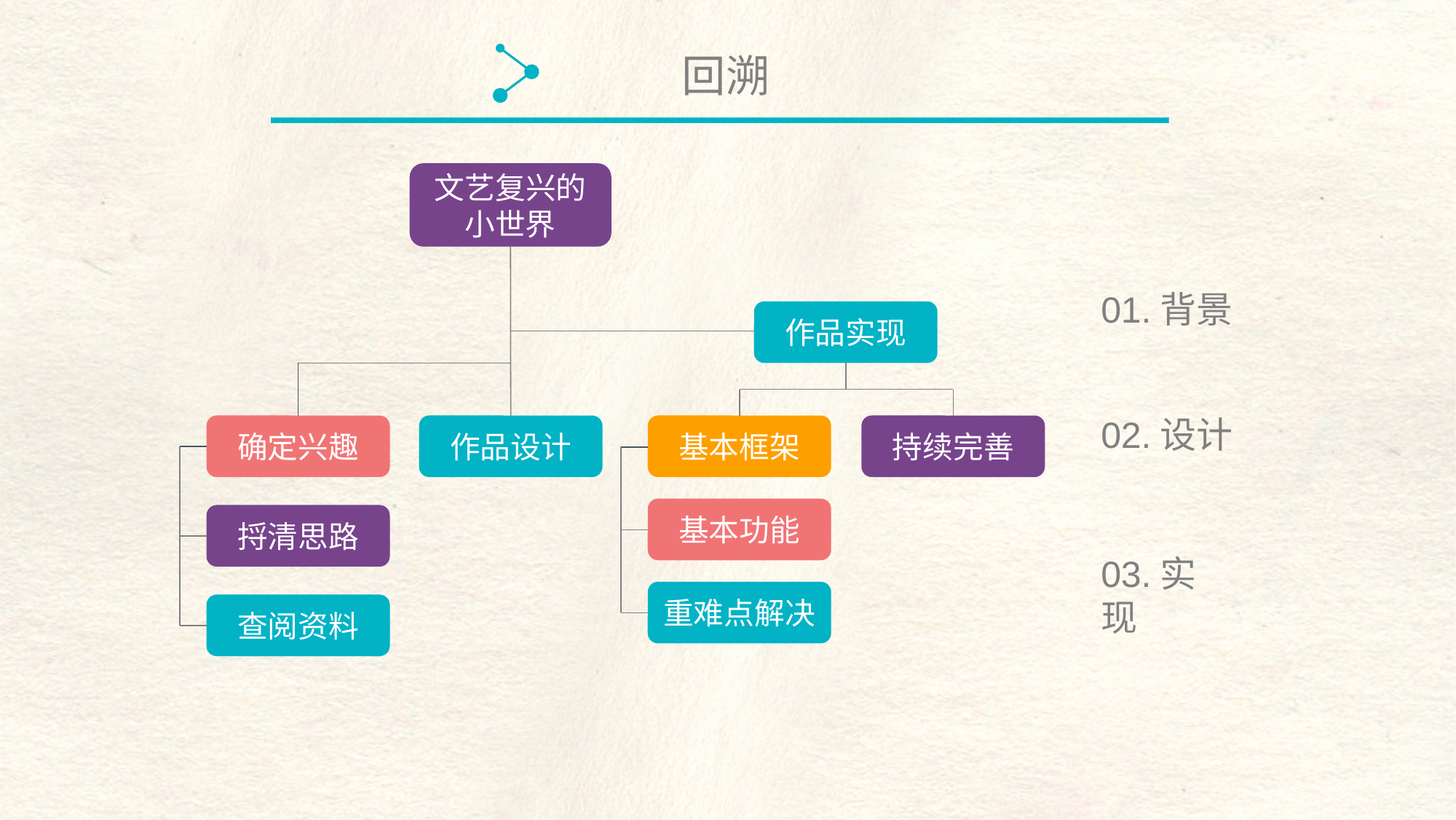

回溯

文艺复兴的小世界
作品实现
确定兴趣
作品设计
基本框架
持续完善
基本功能
捋清思路
重难点解决
查阅资料
01.背景
02.设计
03.实现